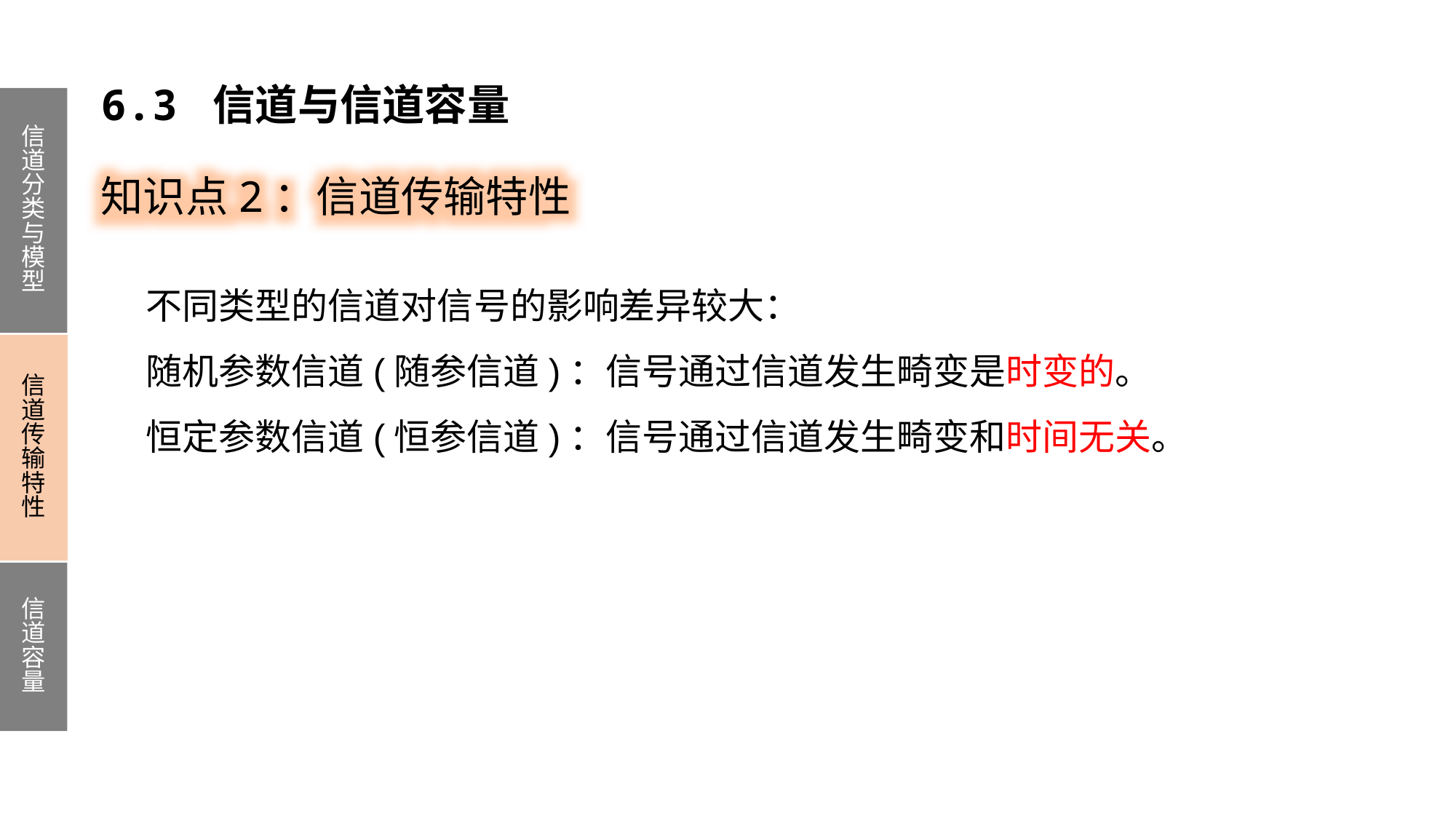

6.3 信道与信道容量
信道分类与模型
信道传输特性
信道容量
知识点2：信道传输特性
不同类型的信道对信号的影响差异较大：
随机参数信道(随参信道)：信号通过信道发生畸变是时变的。
恒定参数信道(恒参信道)：信号通过信道发生畸变和时间无关。